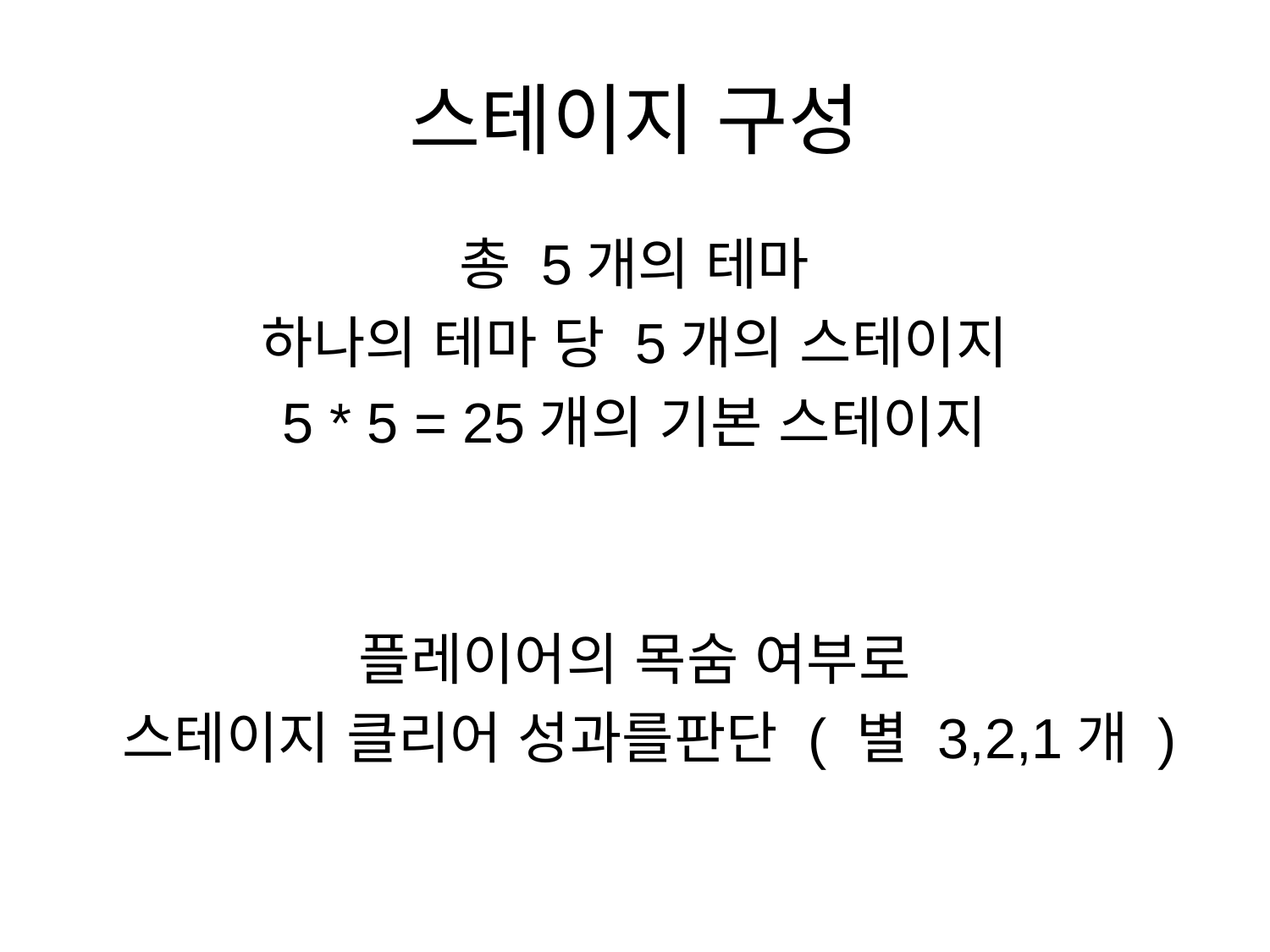

# 스테이지 구성
총 5개의 테마
하나의 테마 당 5개의 스테이지
5 * 5 = 25개의 기본 스테이지

플레이어의 목숨 여부로
 스테이지 클리어 성과를판단 ( 별 3,2,1개 )